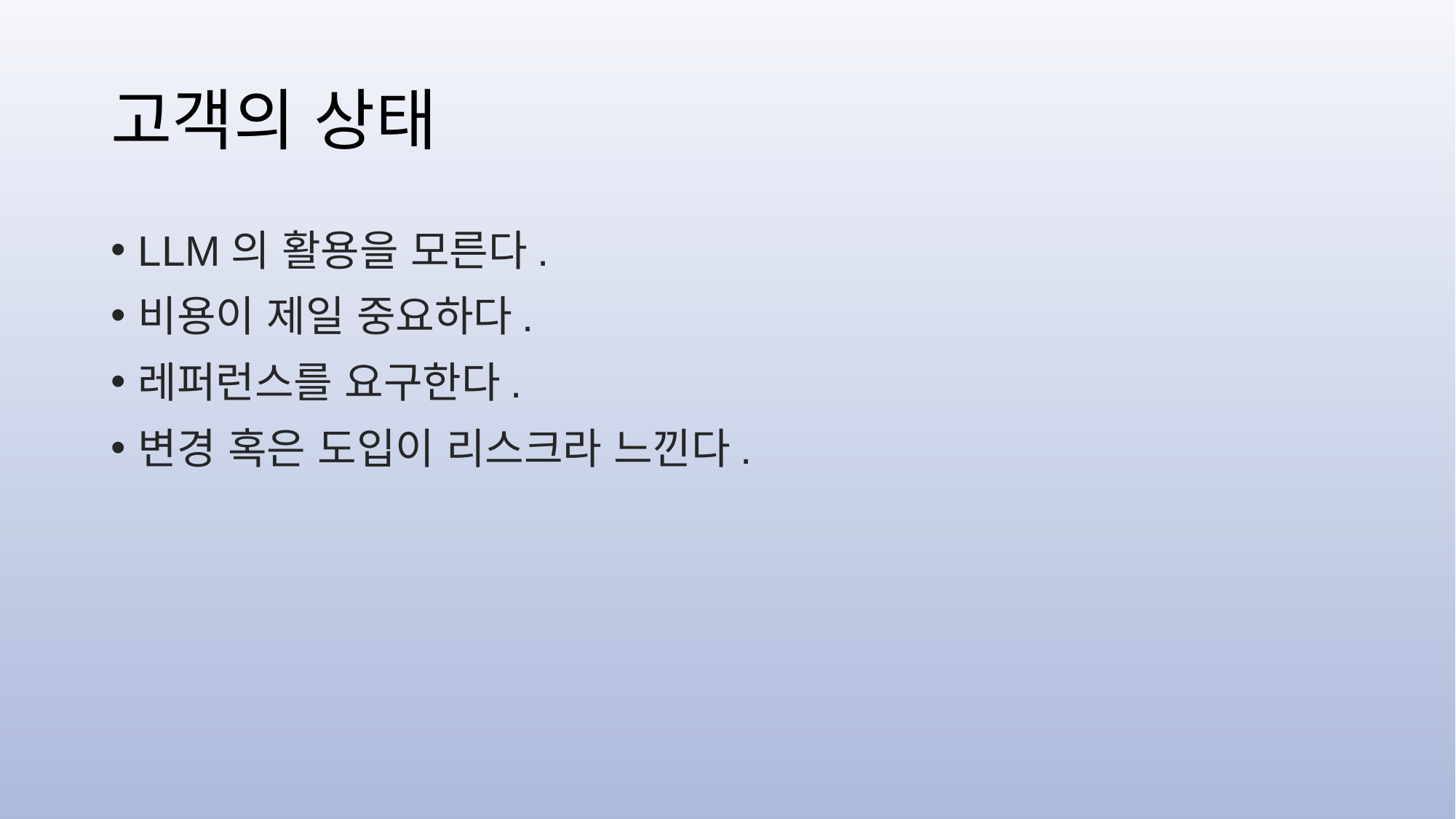

# 고객의 상태
LLM의 활용을 모른다.
비용이 제일 중요하다.
레퍼런스를 요구한다.
변경 혹은 도입이 리스크라 느낀다.